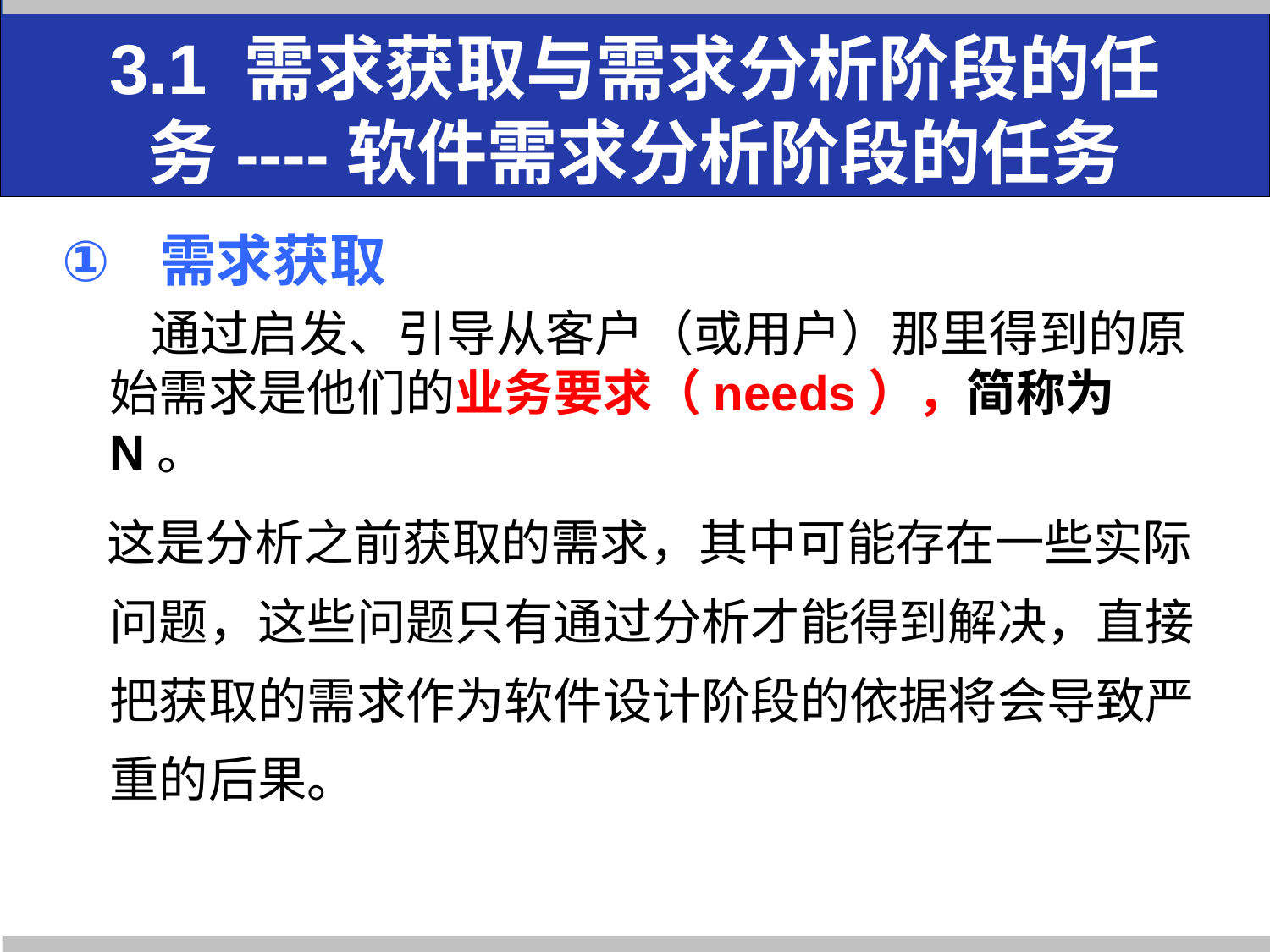

# 3.1 需求获取与需求分析阶段的任务----软件需求分析阶段的任务
 需求获取
       通过启发、引导从客户（或用户）那里得到的原始需求是他们的业务要求（needs），简称为N。
   这是分析之前获取的需求，其中可能存在一些实际问题，这些问题只有通过分析才能得到解决，直接把获取的需求作为软件设计阶段的依据将会导致严重的后果。
243